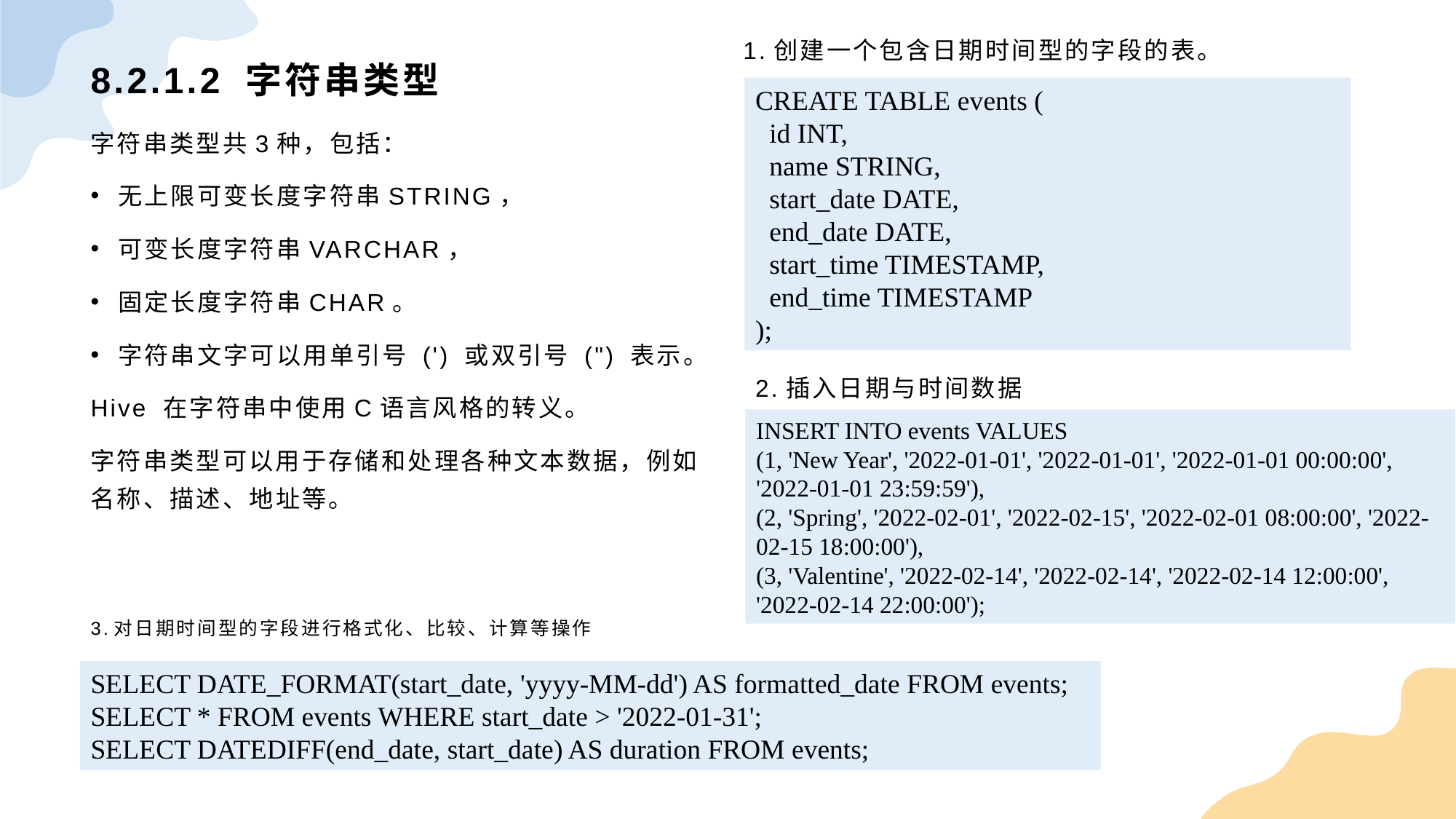

1.创建一个包含日期时间型的字段的表。
# 8.2.1.2 字符串类型
CREATE TABLE events (
  id INT,
  name STRING,
  start_date DATE,
  end_date DATE,
  start_time TIMESTAMP,
  end_time TIMESTAMP
);
字符串类型共3种，包括：
无上限可变长度字符串STRING，
可变长度字符串VARCHAR，
固定长度字符串CHAR。
字符串文字可以用单引号 (') 或双引号 (") 表示。
Hive 在字符串中使用C语言风格的转义。
字符串类型可以用于存储和处理各种文本数据，例如名称、描述、地址等。
2.插入日期与时间数据
INSERT INTO events VALUES
(1, 'New Year', '2022-01-01', '2022-01-01', '2022-01-01 00:00:00', '2022-01-01 23:59:59'),
(2, 'Spring', '2022-02-01', '2022-02-15', '2022-02-01 08:00:00', '2022-02-15 18:00:00'),
(3, 'Valentine', '2022-02-14', '2022-02-14', '2022-02-14 12:00:00', '2022-02-14 22:00:00');
3.对日期时间型的字段进行格式化、比较、计算等操作
SELECT DATE_FORMAT(start_date, 'yyyy-MM-dd') AS formatted_date FROM events;
SELECT * FROM events WHERE start_date > '2022-01-31';
SELECT DATEDIFF(end_date, start_date) AS duration FROM events;